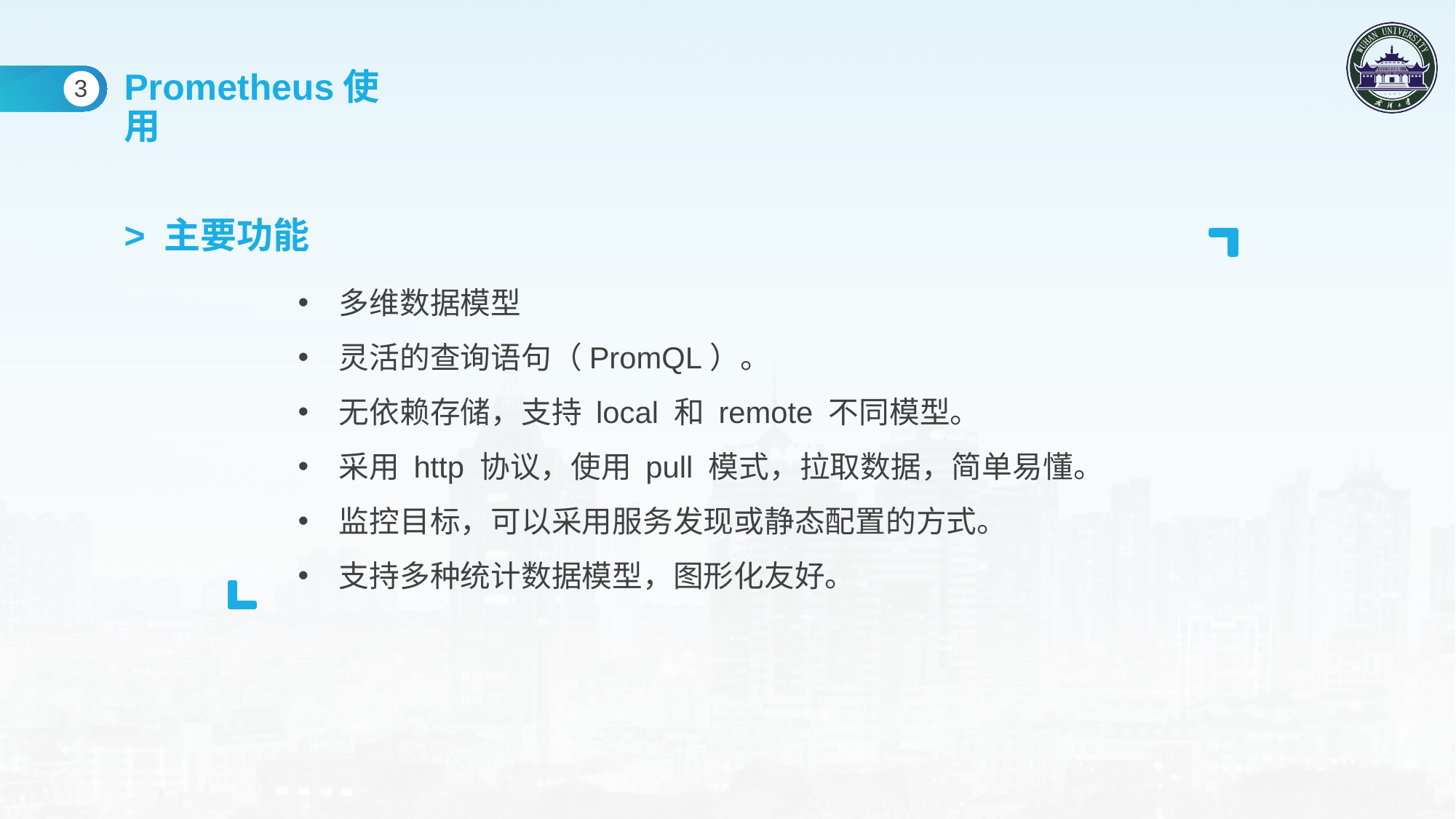

Prometheus使用

> 主要功能
3

多维数据模型
灵活的查询语句（PromQL）。
无依赖存储，支持 local 和 remote 不同模型。
采用 http 协议，使用 pull 模式，拉取数据，简单易懂。
监控目标，可以采用服务发现或静态配置的方式。
支持多种统计数据模型，图形化友好。